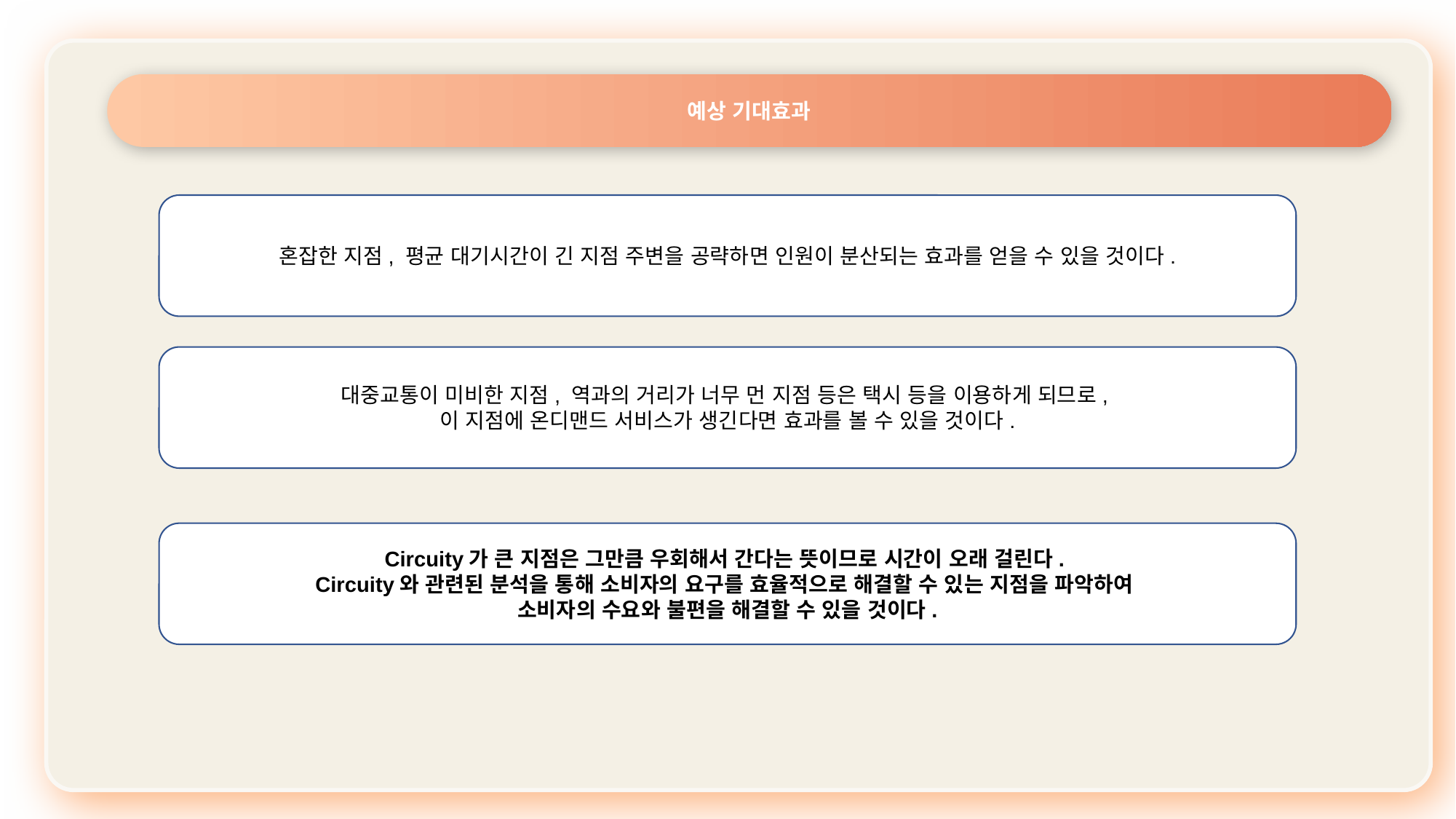

예상 기대효과
혼잡한 지점, 평균 대기시간이 긴 지점 주변을 공략하면 인원이 분산되는 효과를 얻을 수 있을 것이다.
대중교통이 미비한 지점, 역과의 거리가 너무 먼 지점 등은 택시 등을 이용하게 되므로,
이 지점에 온디맨드 서비스가 생긴다면 효과를 볼 수 있을 것이다.
Circuity가 큰 지점은 그만큼 우회해서 간다는 뜻이므로 시간이 오래 걸린다.
Circuity와 관련된 분석을 통해 소비자의 요구를 효율적으로 해결할 수 있는 지점을 파악하여
소비자의 수요와 불편을 해결할 수 있을 것이다.